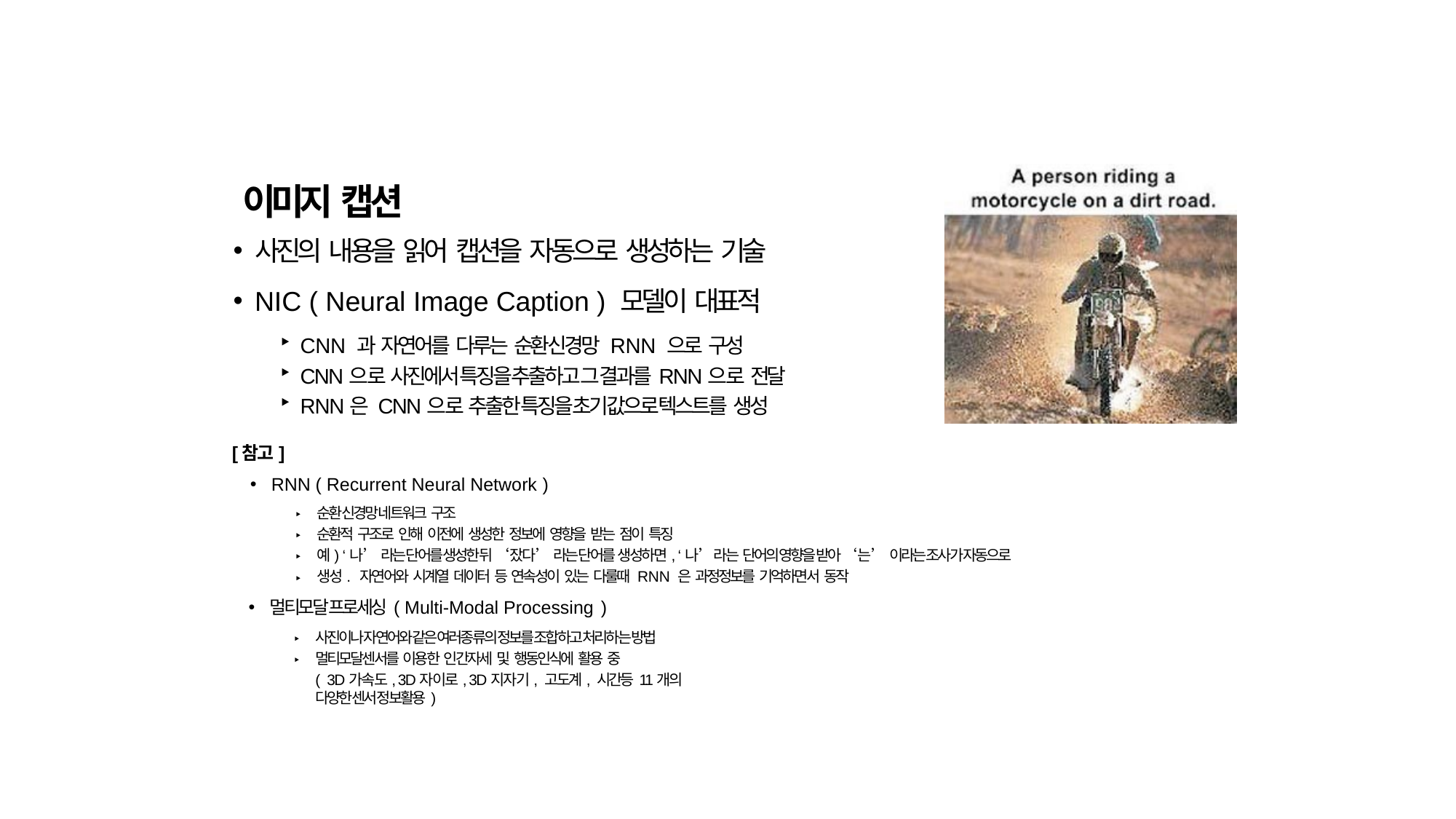

#
이미지 캡션
사진의 내용을 읽어 캡션을 자동으로 생성하는 기술
NIC ( Neural Image Caption ) 모델이 대표적
CNN 과 자연어를 다루는 순환신경망 RNN 으로 구성
CNN으로 사진에서 특징을 추출하고 그 결과를 RNN으로 전달
RNN은 CNN으로 추출한 특징을 초기값으로 텍스트를 생성
[참고]
RNN ( Recurrent Neural Network )

순환 신경망 네트워크 구조
순환적 구조로 인해 이전에 생성한 정보에 영향을 받는 점이 특징
예) ‘나’ 라는 단어를 생성한 뒤 ‘잤다’ 라는 단어를 생성하면, ‘나’라는 단어의 영향을 받아 ‘는’ 이라는 조사가 자동으로 생성.  자연어와 시계열 데이터 등 연속성이 있는 다룰때 RNN 은 과정정보를 기억하면서 동작
‣
‣
‣
‣
멀티모달 프로세싱 ( Multi-Modal Processing )
사진이나 자연어와 같은 여러종류의 정보를 조합하고 처리하는 방법  멀티모달센서를 이용한 인간자세 및 행동인식에 활용 중
( 3D가속도, 3D자이로, 3D지자기, 고도계, 시간등 11개의 다양한 센서 정보활용 )
‣
‣